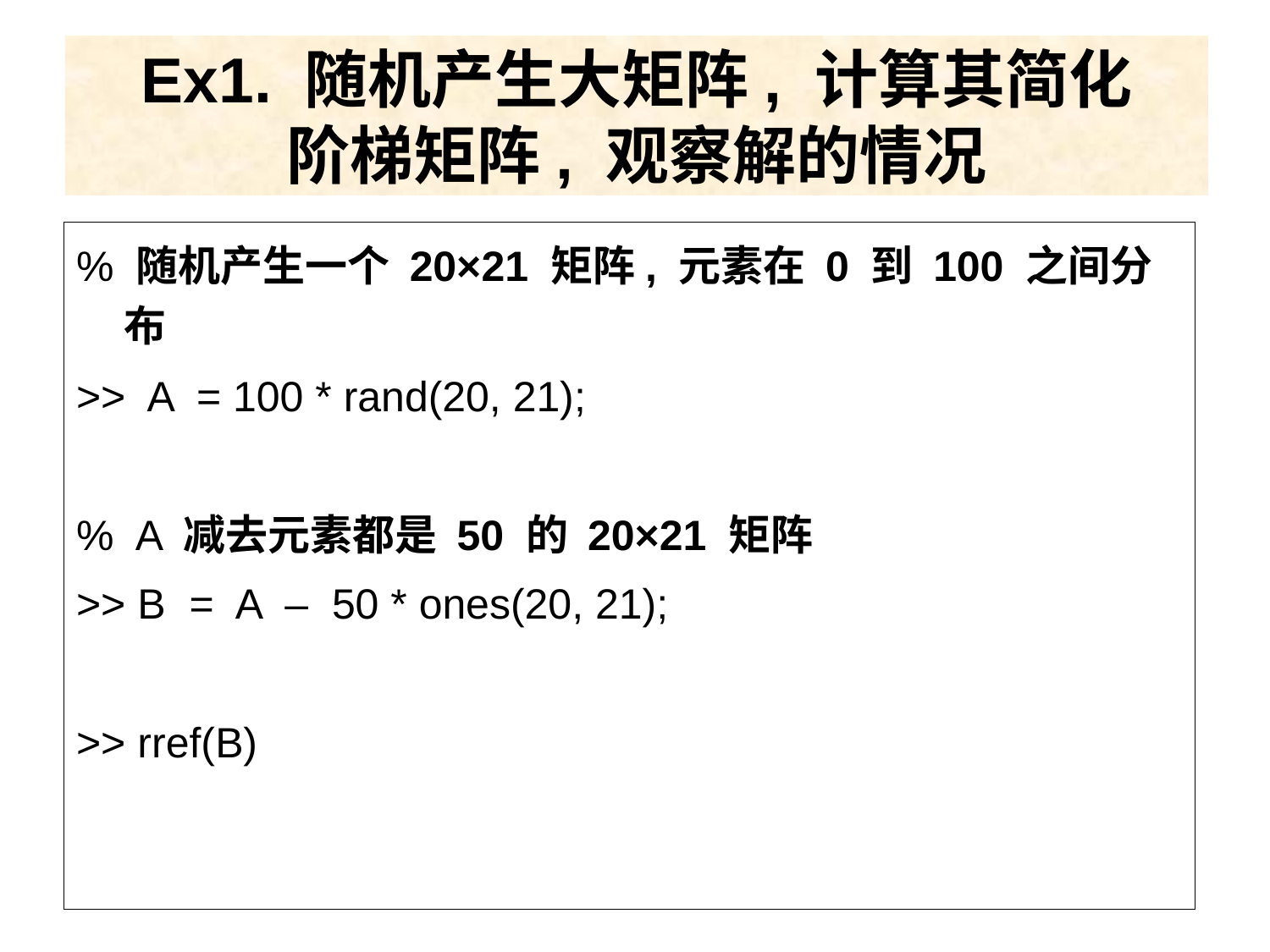

# Ex1. 随机产生大矩阵, 计算其简化 阶梯矩阵, 观察解的情况
% 随机产生一个 20×21 矩阵, 元素在 0 到 100 之间分布
>>  A  = 100 * rand(20, 21);

%  A 减去元素都是 50 的 20×21 矩阵
>> B  =  A  –  50 * ones(20, 21);

>> rref(B)